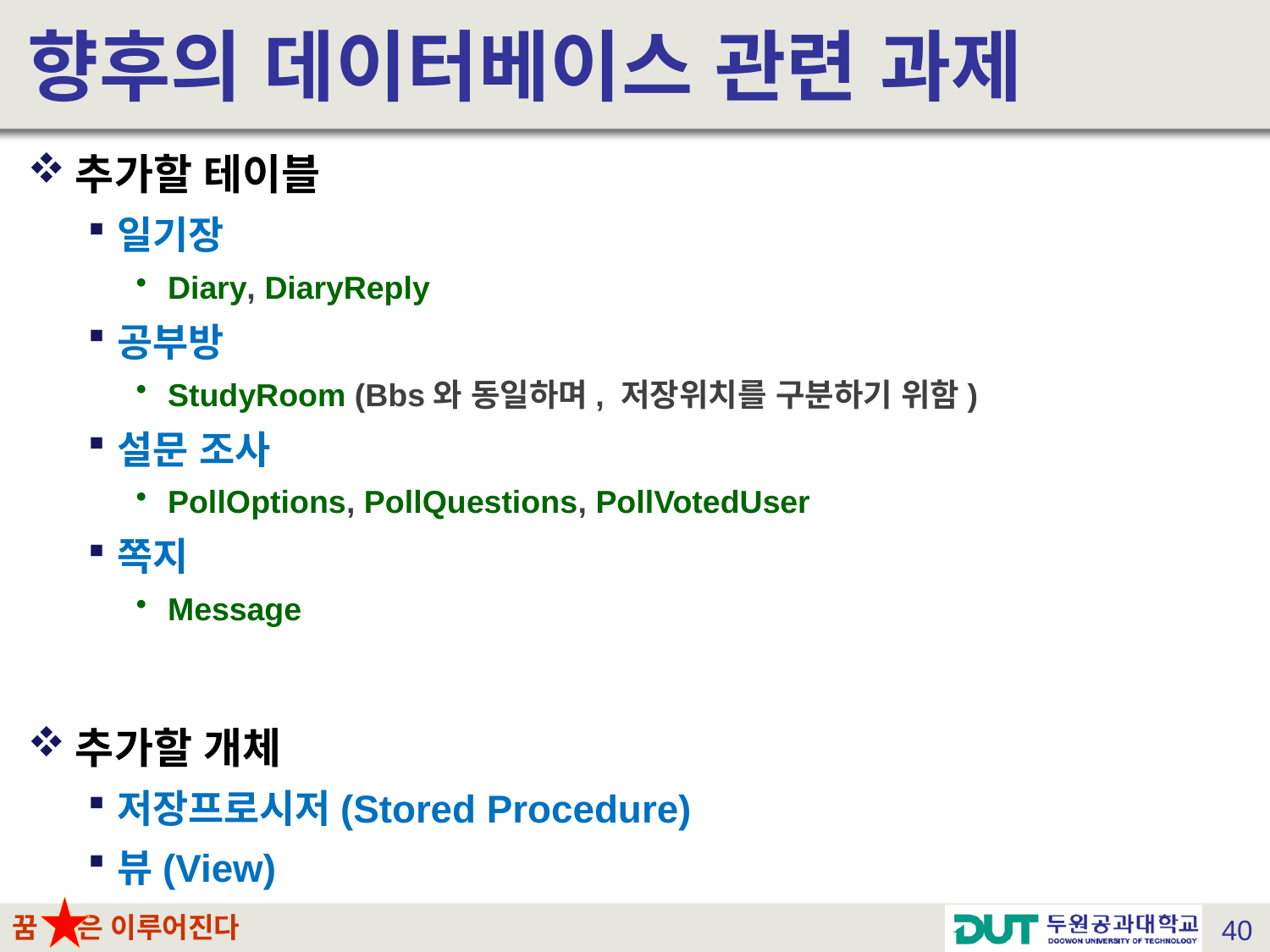

# 향후의 데이터베이스 관련 과제
추가할 테이블
일기장
Diary, DiaryReply
공부방
StudyRoom (Bbs와 동일하며, 저장위치를 구분하기 위함)
설문 조사
PollOptions, PollQuestions, PollVotedUser
쪽지
Message

추가할 개체
저장프로시저(Stored Procedure)
뷰(View)